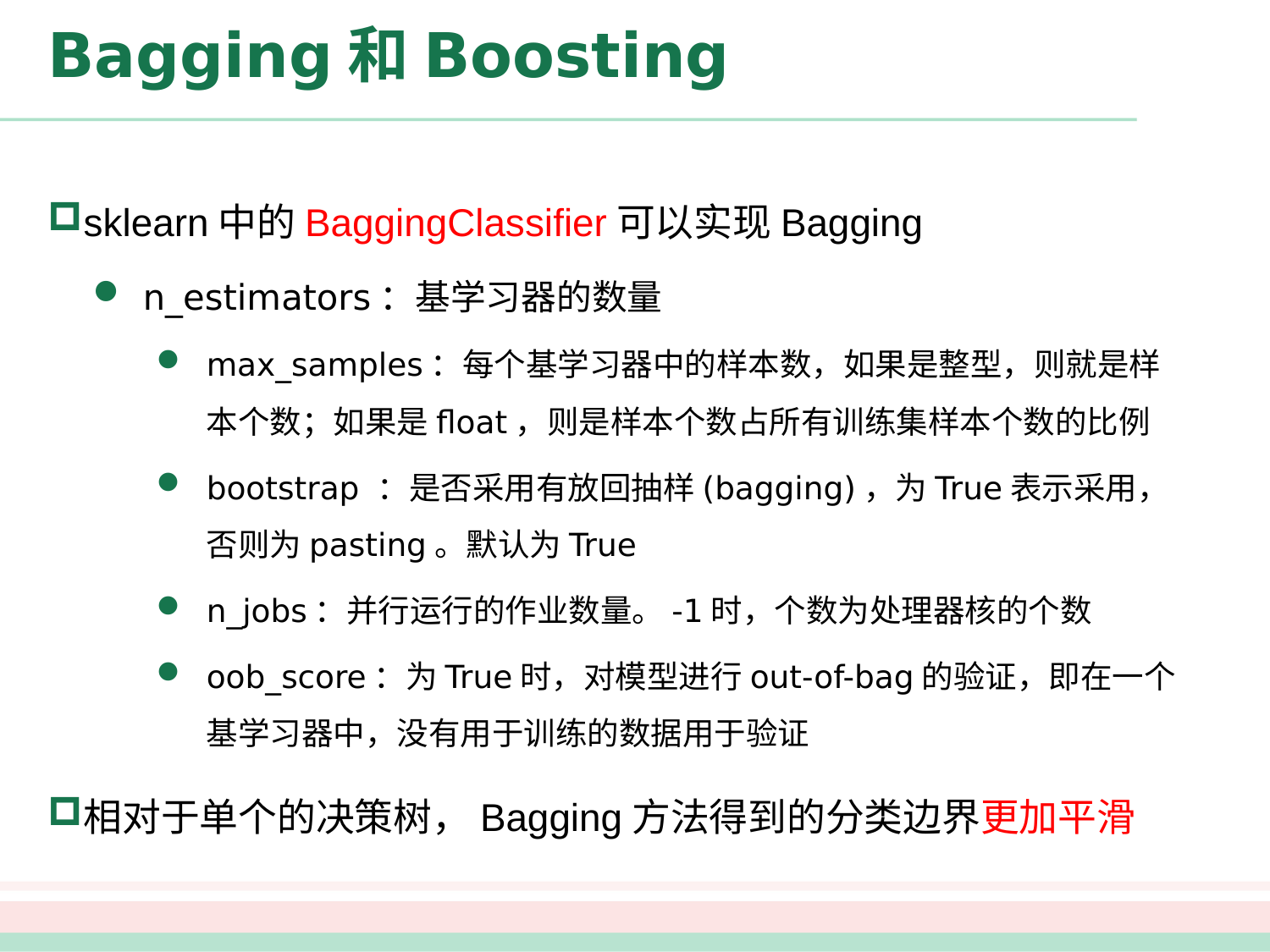

# Bagging和Boosting
sklearn中的BaggingClassifier可以实现Bagging
n_estimators：基学习器的数量
max_samples：每个基学习器中的样本数，如果是整型，则就是样本个数；如果是float，则是样本个数占所有训练集样本个数的比例
bootstrap ：是否采用有放回抽样(bagging)，为True表示采用，否则为pasting。默认为True
n_jobs：并行运行的作业数量。-1时，个数为处理器核的个数
oob_score：为True时，对模型进行out-of-bag的验证，即在一个基学习器中，没有用于训练的数据用于验证
相对于单个的决策树，Bagging方法得到的分类边界更加平滑